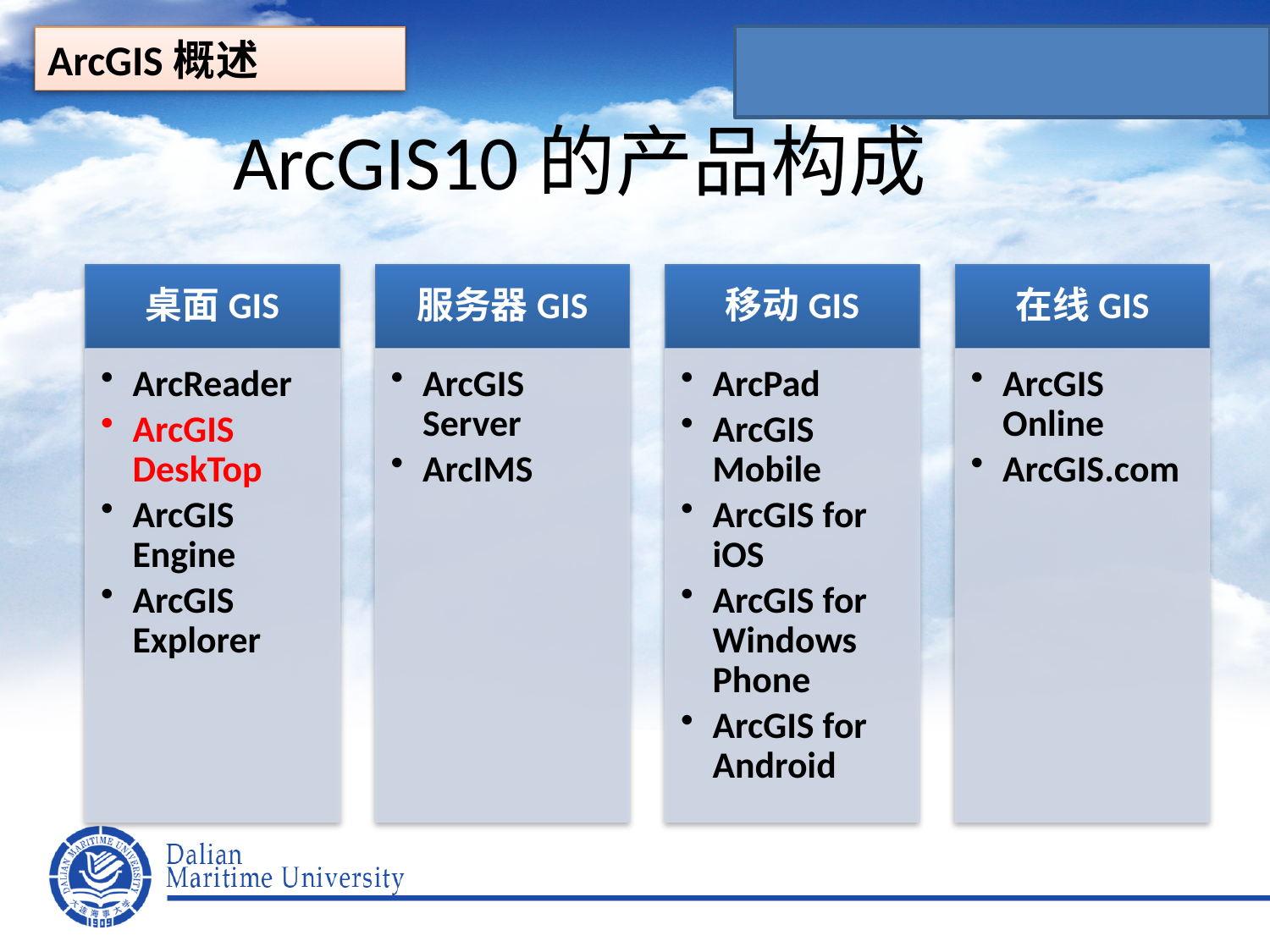

ArcGIS概述
桌面GIS
ArcReader
ArcGIS DeskTop
ArcGIS Engine
ArcGIS Explorer
服务器GIS
ArcGIS Server
ArcIMS
移动GIS
ArcPad
ArcGIS Mobile
ArcGIS for iOS
ArcGIS for Windows Phone
ArcGIS for Android
在线GIS
ArcGIS Online
ArcGIS.com
ArcGIS10的产品构成